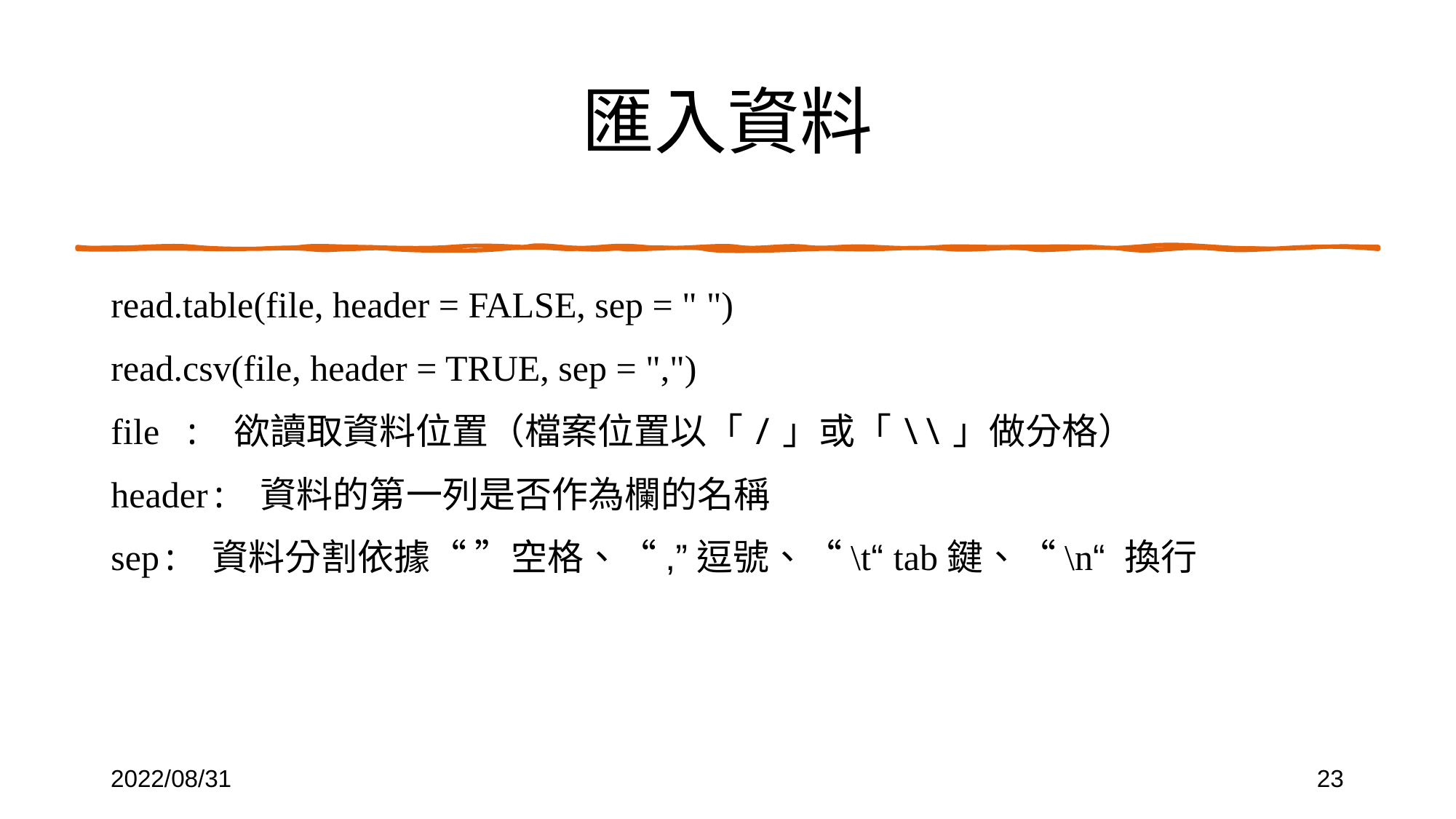

# 匯入資料
read.table(file, header = FALSE, sep = " ")
read.csv(file, header = TRUE, sep = ",")
file : 欲讀取資料位置（檔案位置以「/」或「\\」做分格）
header: 資料的第一列是否作為欄的名稱
sep: 資料分割依據“ ”空格、“,”逗號、“\t“ tab鍵、“\n“ 換行
stringsAsFactors: 是否把 character 的資料轉換成 factor

2022/08/31
23